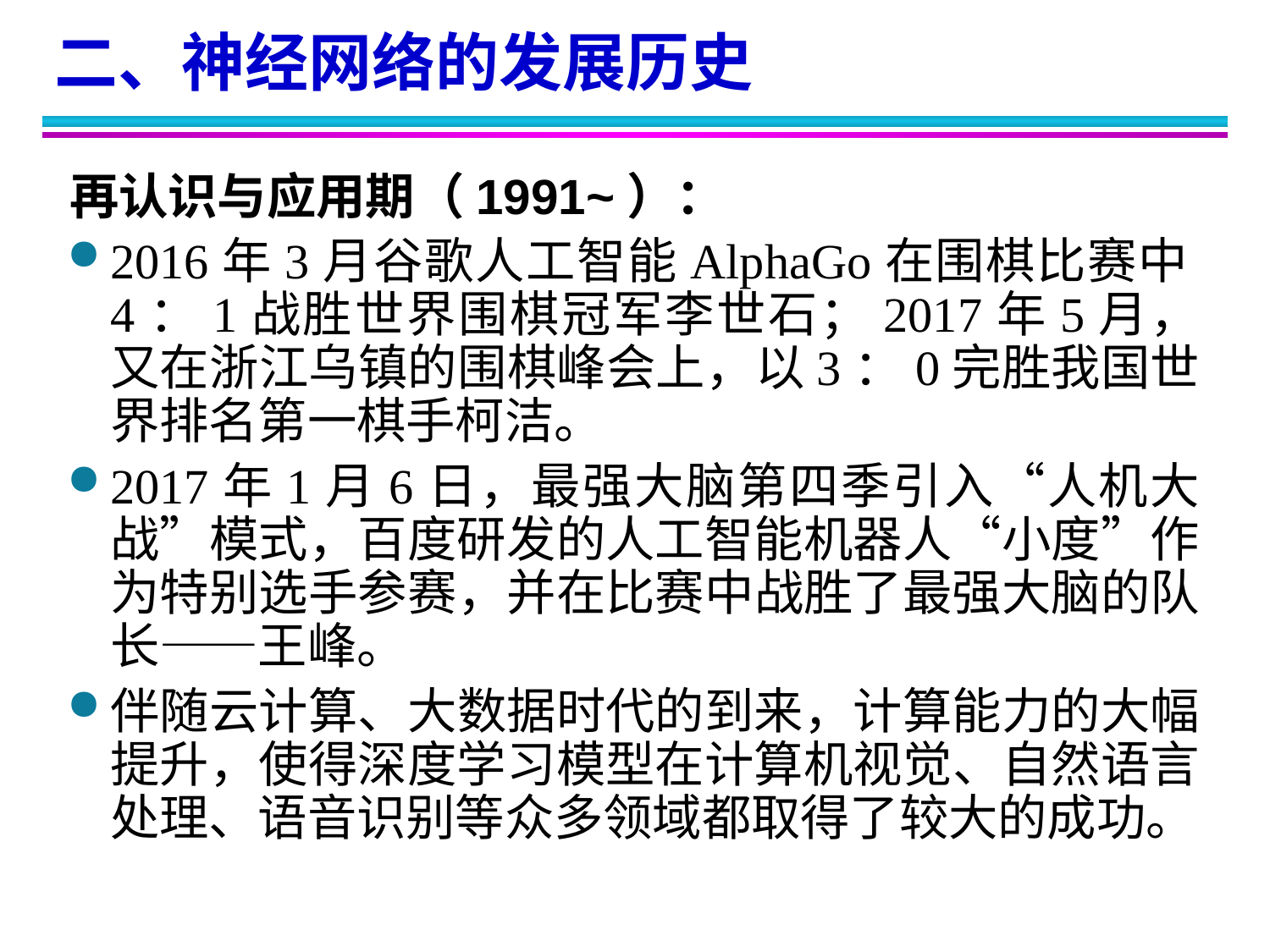

二、神经网络的发展历史
再认识与应用期（1991~）：
2016年3月谷歌人工智能AlphaGo在围棋比赛中4：1战胜世界围棋冠军李世石；2017年5月，又在浙江乌镇的围棋峰会上，以3：0完胜我国世界排名第一棋手柯洁。
2017年1月6日，最强大脑第四季引入“人机大战”模式，百度研发的人工智能机器人“小度”作为特别选手参赛，并在比赛中战胜了最强大脑的队长——王峰。
伴随云计算、大数据时代的到来，计算能力的大幅提升，使得深度学习模型在计算机视觉、自然语言处理、语音识别等众多领域都取得了较大的成功。